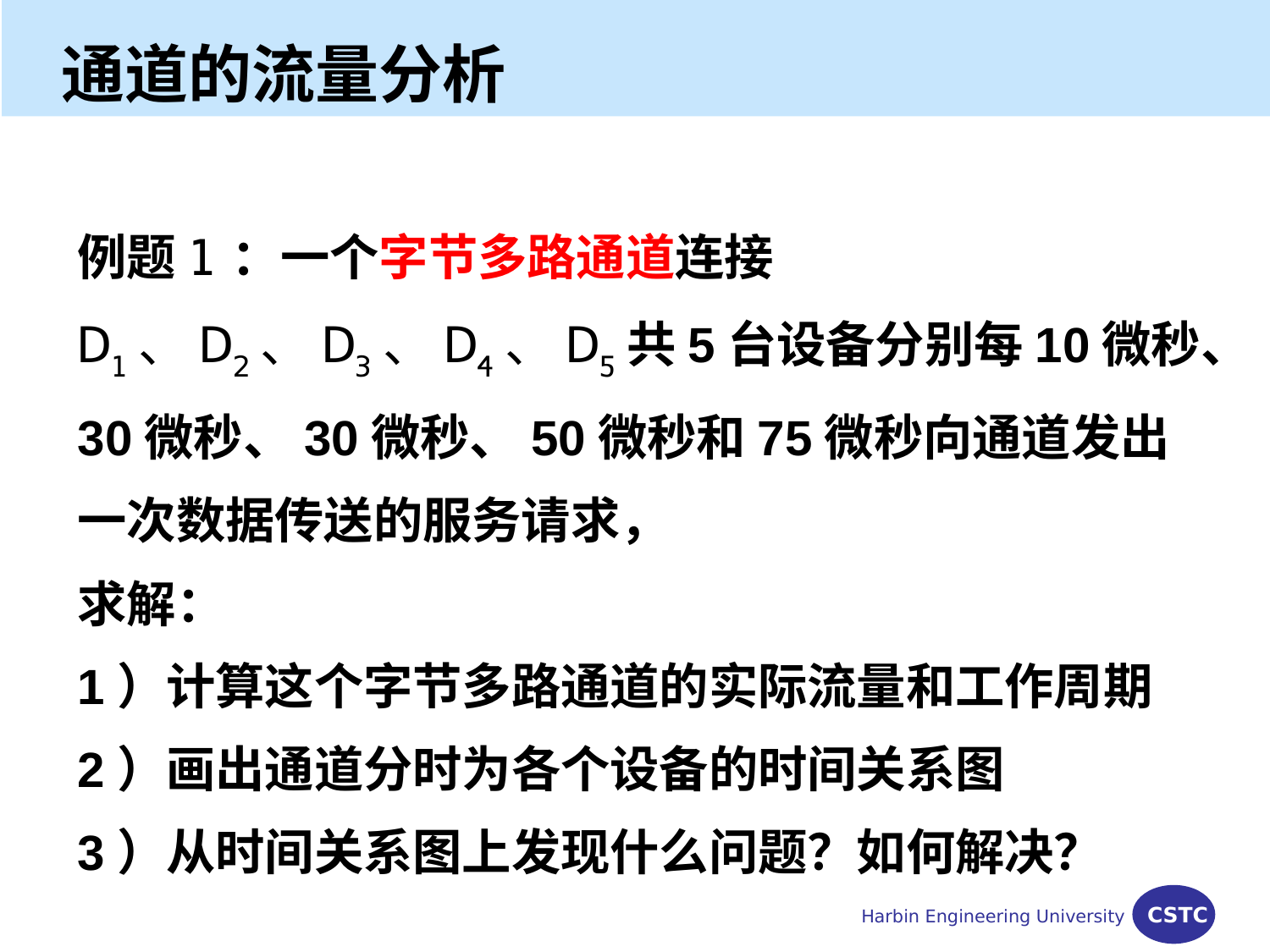

通道的流量分析
例题1：一个字节多路通道连接D1、D2、D3、D4、D5共5台设备分别每10微秒、30微秒、30微秒、50微秒和75微秒向通道发出一次数据传送的服务请求，
求解：
1）计算这个字节多路通道的实际流量和工作周期
2）画出通道分时为各个设备的时间关系图
3）从时间关系图上发现什么问题？如何解决？
Harbin Engineering University